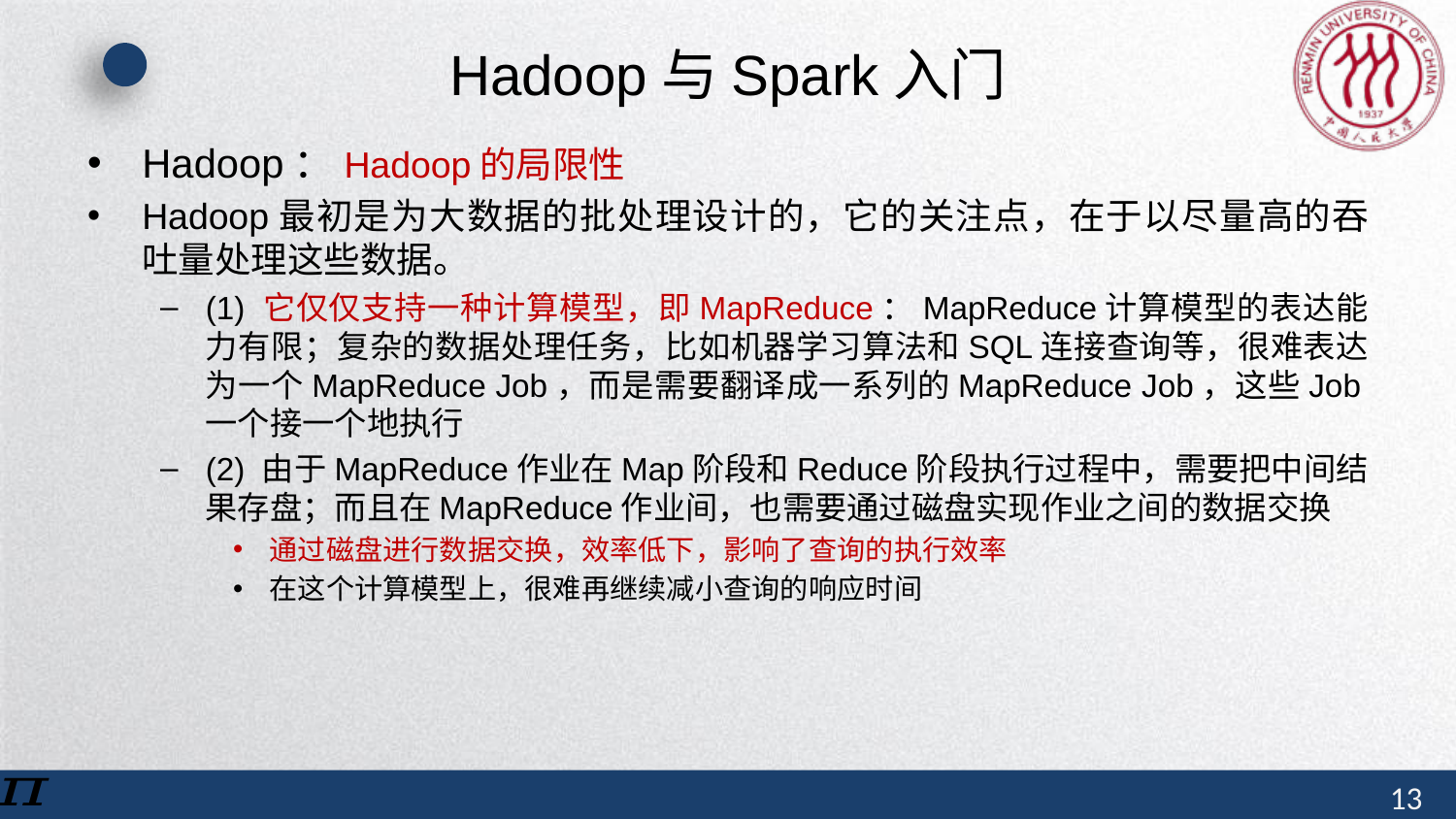

# Hadoop与Spark入门
Hadoop：Hadoop的局限性
Hadoop最初是为大数据的批处理设计的，它的关注点，在于以尽量高的吞吐量处理这些数据。
(1) 它仅仅支持一种计算模型，即MapReduce：MapReduce计算模型的表达能力有限；复杂的数据处理任务，比如机器学习算法和SQL连接查询等，很难表达为一个MapReduce Job，而是需要翻译成一系列的MapReduce Job，这些Job一个接一个地执行
(2) 由于MapReduce作业在Map阶段和Reduce阶段执行过程中，需要把中间结果存盘；而且在MapReduce作业间，也需要通过磁盘实现作业之间的数据交换
通过磁盘进行数据交换，效率低下，影响了查询的执行效率
在这个计算模型上，很难再继续减小查询的响应时间